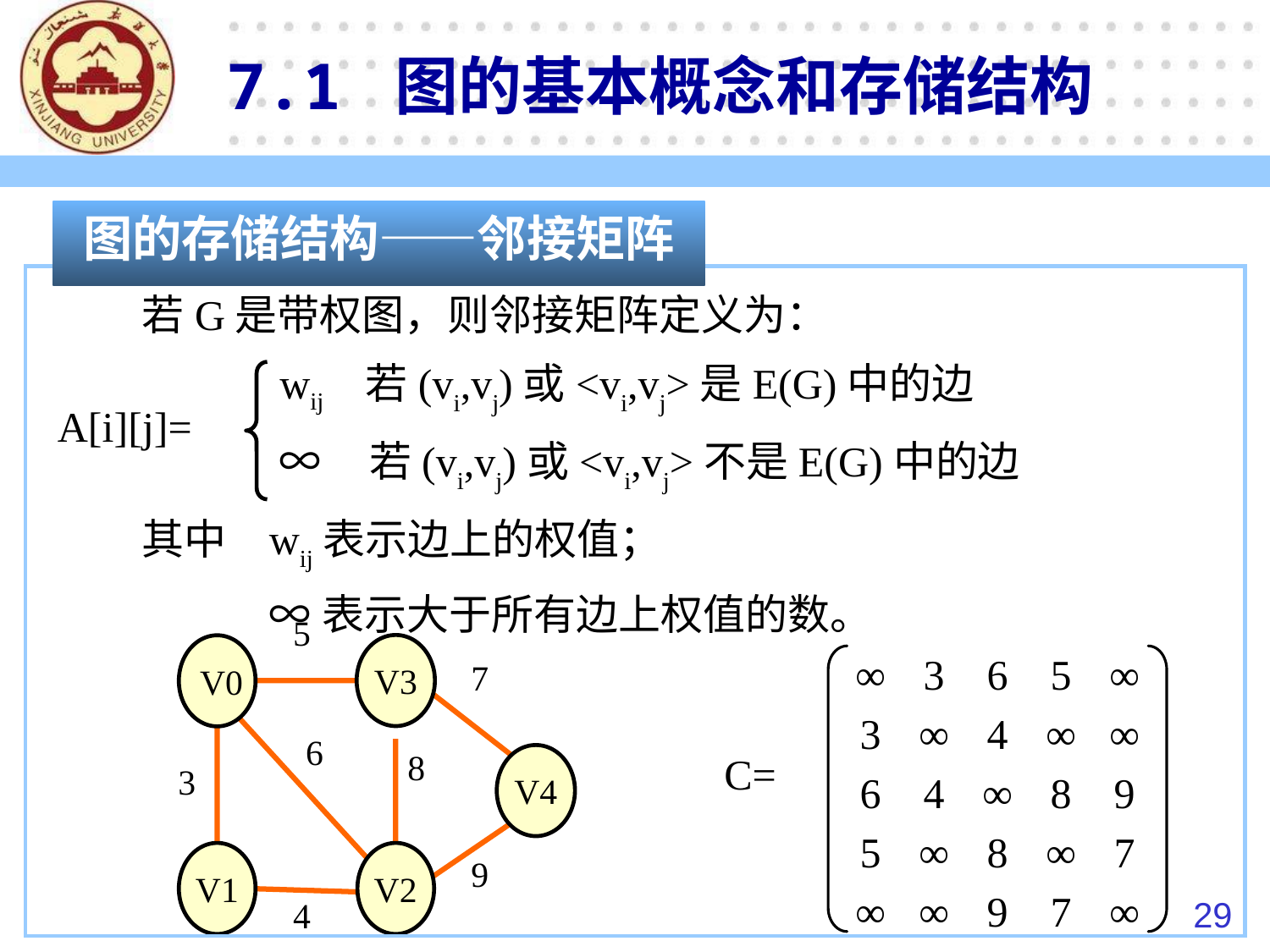

7.1 图的基本概念和存储结构
图的存储结构——邻接矩阵

若G是带权图，则邻接矩阵定义为：
	 wij   若(vi,vj)或<vi,vj>是E(G)中的边
	 ∞    若(vi,vj)或<vi,vj>不是E(G)中的边
其中	wij表示边上的权值；
	∞表示大于所有边上权值的数。

A[i][j]=
5
V3
 V0
7

6

8
V4
3

V1
V2
9

4

| ∞ | 3 | 6 | 5 | ∞ |
| --- | --- | --- | --- | --- |
| 3 | ∞ | 4 | ∞ | ∞ |
| 6 | 4 | ∞ | 8 | 9 |
| 5 | ∞ | 8 | ∞ | 7 |
| ∞ | ∞ | 9 | 7 | ∞ |

C=
29